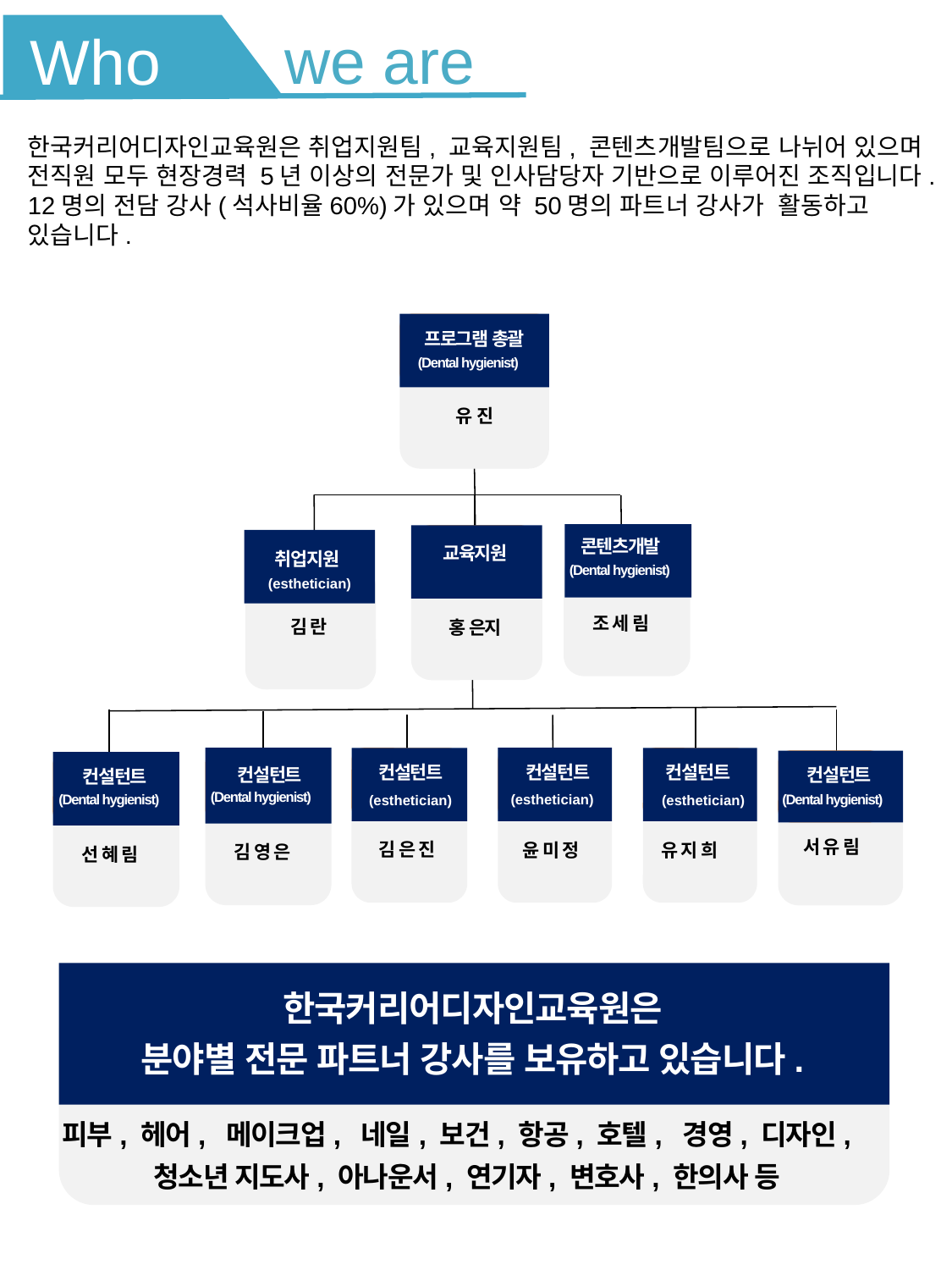

we are
Who
한국커리어디자인교육원은 취업지원팀, 교육지원팀, 콘텐츠개발팀으로 나뉘어 있으며
전직원 모두 현장경력 5년 이상의 전문가 및 인사담당자 기반으로 이루어진 조직입니다.
12명의 전담 강사(석사비율60%)가 있으며 약 50명의 파트너 강사가  활동하고 있습니다.

프로그램 총괄
유 진

콘텐츠개발
조 세 림

교육지원
홍 은지

취업지원
김 란

 컨설턴트
김 영 은

 컨설턴트

컨설턴트
유 지 희

 컨설턴트
윤 미 정

컨설턴트

 컨설턴트

선 혜 림
(Dental hygienist)
(Dental hygienist)
(Dental hygienist)
(Dental hygienist)
서 유 림
김 은 진
(Dental hygienist)
 (esthetician)
 (esthetician)
 (esthetician)
 (esthetician)

한국커리어디자인교육원은
분야별 전문 파트너 강사를 보유하고 있습니다.

피부, 헤어,  메이크업,  네일, 보건, 항공, 호텔,  경영, 디자인,
청소년 지도사, 아나운서, 연기자, 변호사, 한의사 등